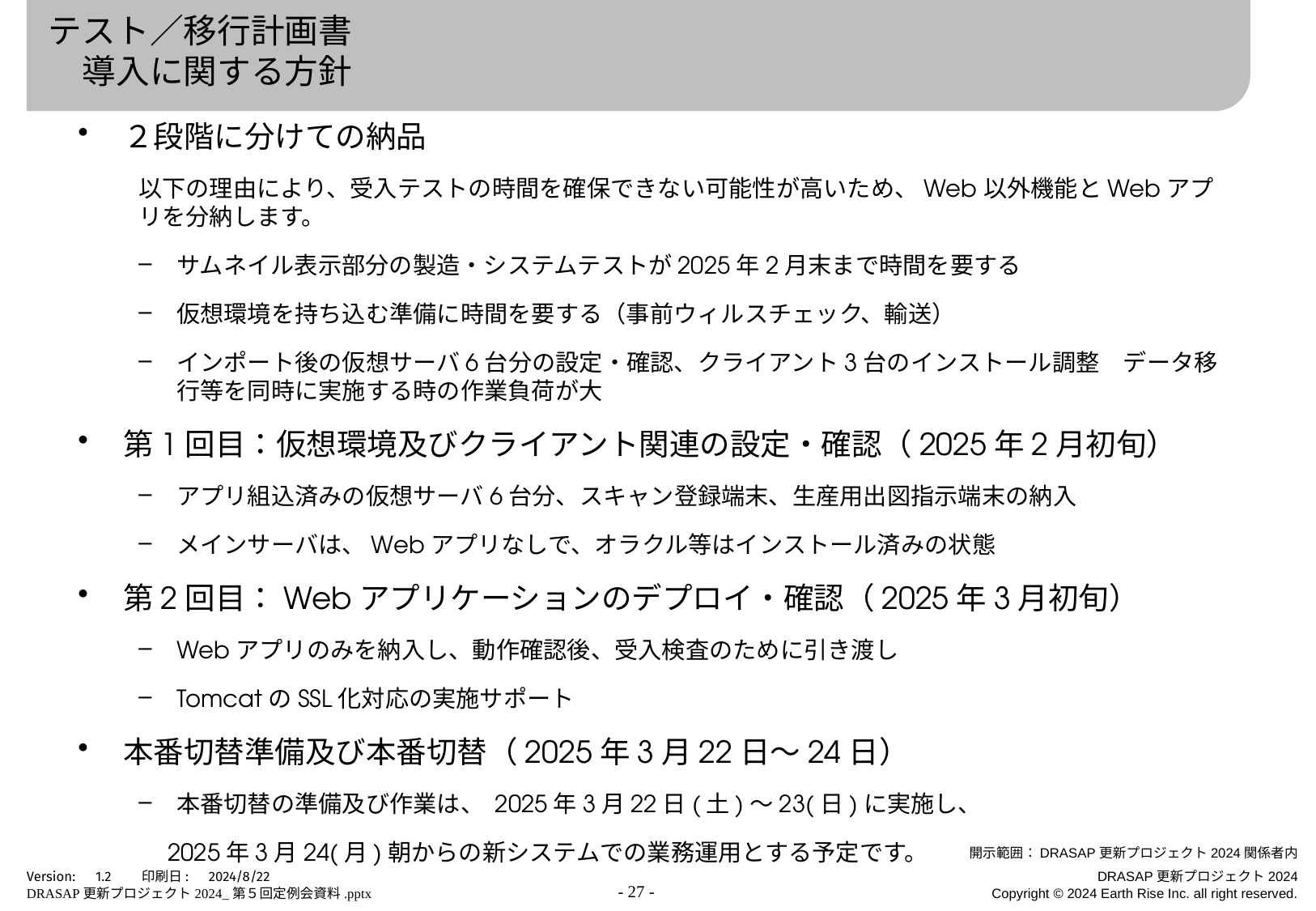

# テスト／移行計画書 　導入に関する方針
２段階に分けての納品
以下の理由により、受入テストの時間を確保できない可能性が高いため、Web以外機能とWebアプリを分納します。
サムネイル表示部分の製造・システムテストが2025年2月末まで時間を要する
仮想環境を持ち込む準備に時間を要する（事前ウィルスチェック、輸送）
インポート後の仮想サーバ6台分の設定・確認、クライアント3台のインストール調整　データ移行等を同時に実施する時の作業負荷が大
第1回目：仮想環境及びクライアント関連の設定・確認（2025年2月初旬）
アプリ組込済みの仮想サーバ6台分、スキャン登録端末、生産用出図指示端末の納入
メインサーバは、Webアプリなしで、オラクル等はインストール済みの状態
第2回目：Webアプリケーションのデプロイ・確認（2025年3月初旬）
Webアプリのみを納入し、動作確認後、受入検査のために引き渡し
TomcatのSSL化対応の実施サポート
本番切替準備及び本番切替（2025年3月22日～24日）
本番切替の準備及び作業は、 2025年3月22日(土)～23(日)に実施し、
　2025年3月24(月)朝からの新システムでの業務運用とする予定です。